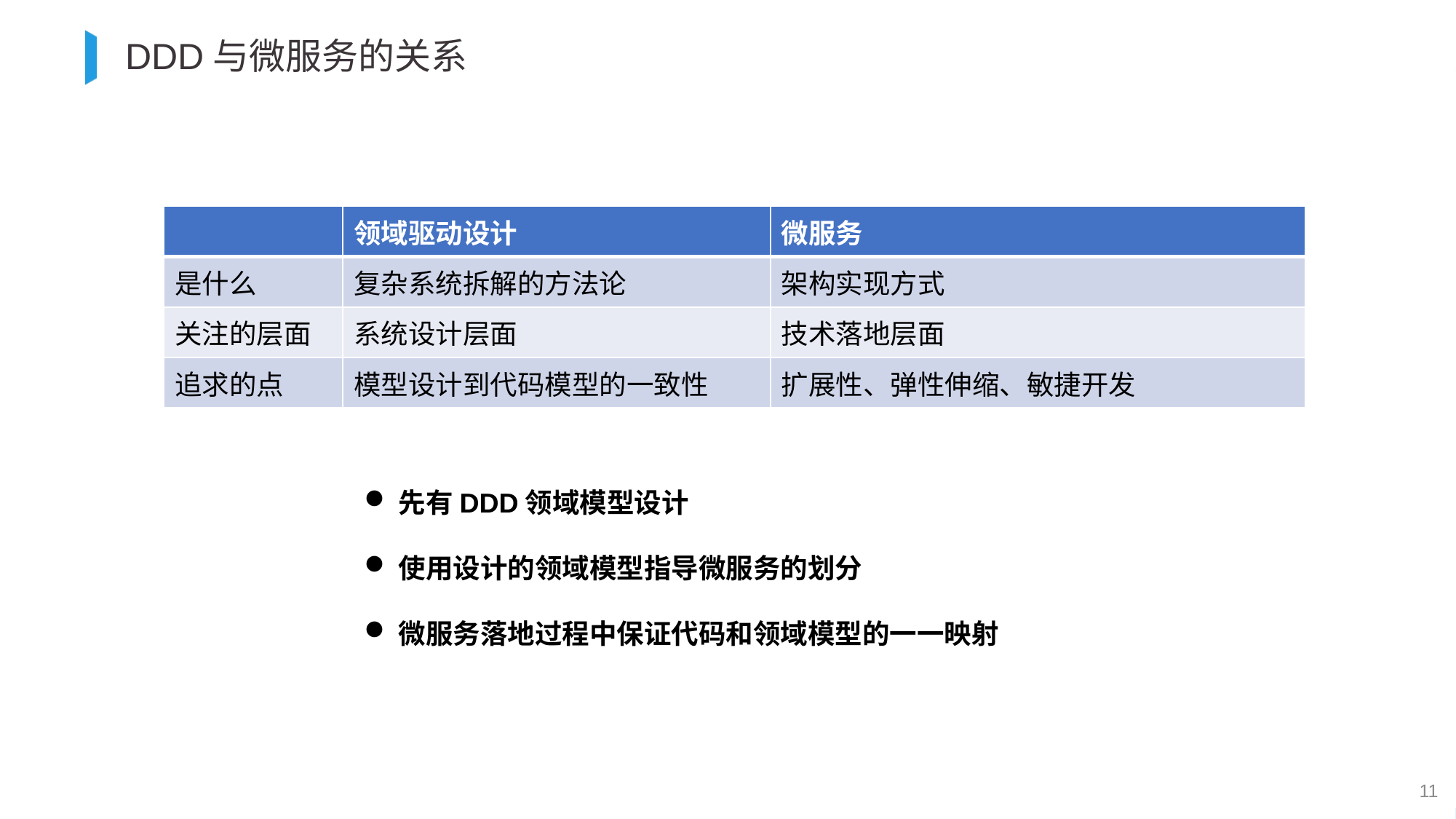

# DDD与微服务的关系
|  | 领域驱动设计 | 微服务 |
| --- | --- | --- |
| 是什么 | 复杂系统拆解的方法论 | 架构实现方式 |
| 关注的层面 | 系统设计层面 | 技术落地层面 |
| 追求的点 | 模型设计到代码模型的一致性 | 扩展性、弹性伸缩、敏捷开发 |
先有DDD领域模型设计

使用设计的领域模型指导微服务的划分

微服务落地过程中保证代码和领域模型的一一映射
11